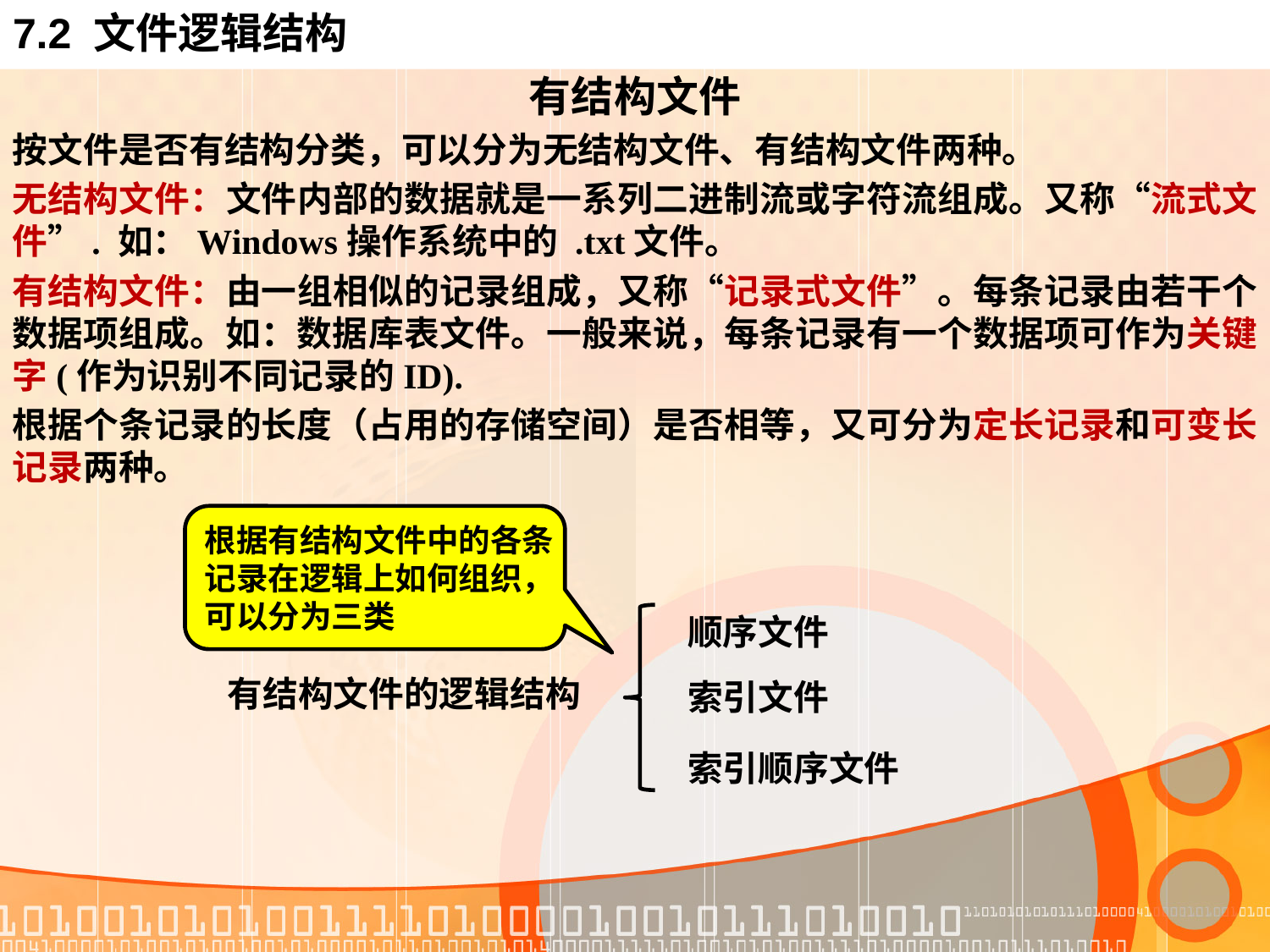

# 7.2 文件逻辑结构
有结构文件
按文件是否有结构分类，可以分为无结构文件、有结构文件两种。
无结构文件：文件内部的数据就是一系列二进制流或字符流组成。又称“流式文件”. 如：Windows操作系统中的 .txt文件。
有结构文件：由一组相似的记录组成，又称“记录式文件”。每条记录由若干个数据项组成。如：数据库表文件。一般来说，每条记录有一个数据项可作为关键字(作为识别不同记录的ID).
根据个条记录的长度（占用的存储空间）是否相等，又可分为定长记录和可变长记录两种。
根据有结构文件中的各条
记录在逻辑上如何组织，
可以分为三类
顺序文件

有结构文件的逻辑结构
索引文件
索引顺序文件